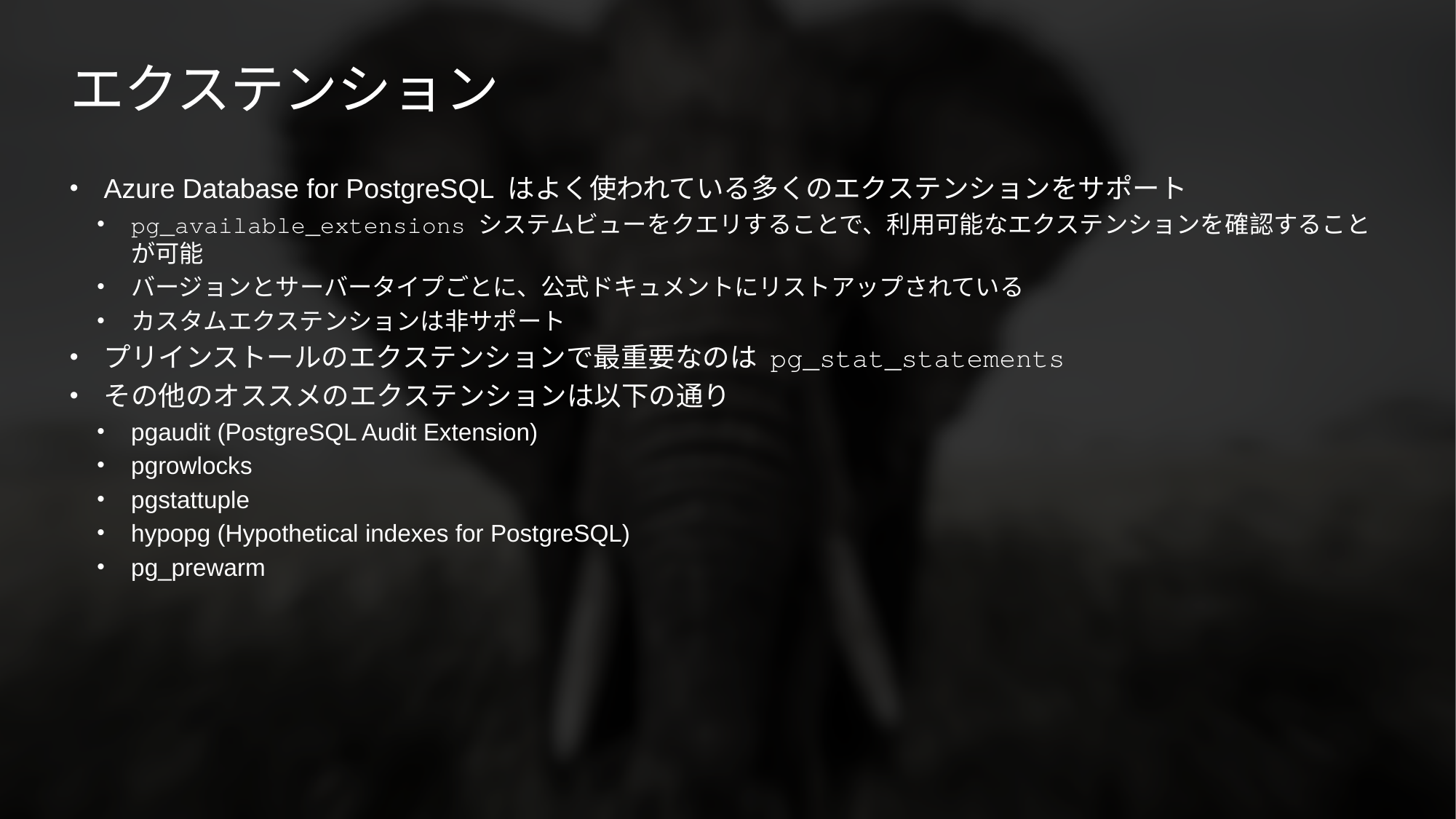

# エクステンション
Azure Database for PostgreSQL はよく使われている多くのエクステンションをサポート
pg_available_extensions システムビューをクエリすることで、利用可能なエクステンションを確認することが可能
バージョンとサーバータイプごとに、公式ドキュメントにリストアップされている
カスタムエクステンションは非サポート
プリインストールのエクステンションで最重要なのは pg_stat_statements
その他のオススメのエクステンションは以下の通り
pgaudit (PostgreSQL Audit Extension)
pgrowlocks
pgstattuple
hypopg (Hypothetical indexes for PostgreSQL)
pg_prewarm